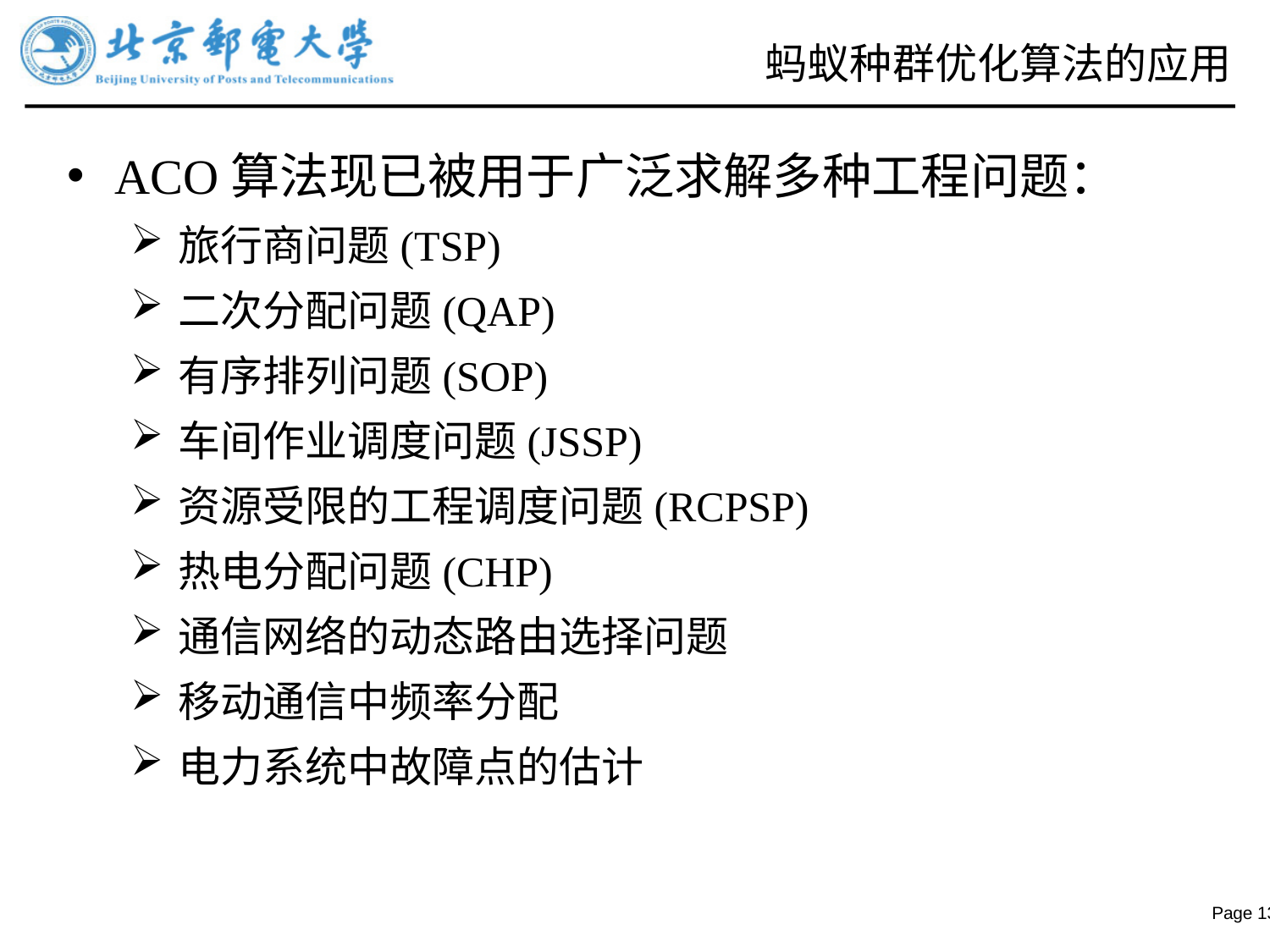

# 蚂蚁种群优化算法的应用
ACO算法现已被用于广泛求解多种工程问题：
旅行商问题(TSP)
二次分配问题(QAP)
有序排列问题(SOP)
车间作业调度问题(JSSP)
资源受限的工程调度问题(RCPSP)
热电分配问题(CHP)
通信网络的动态路由选择问题
移动通信中频率分配
电力系统中故障点的估计